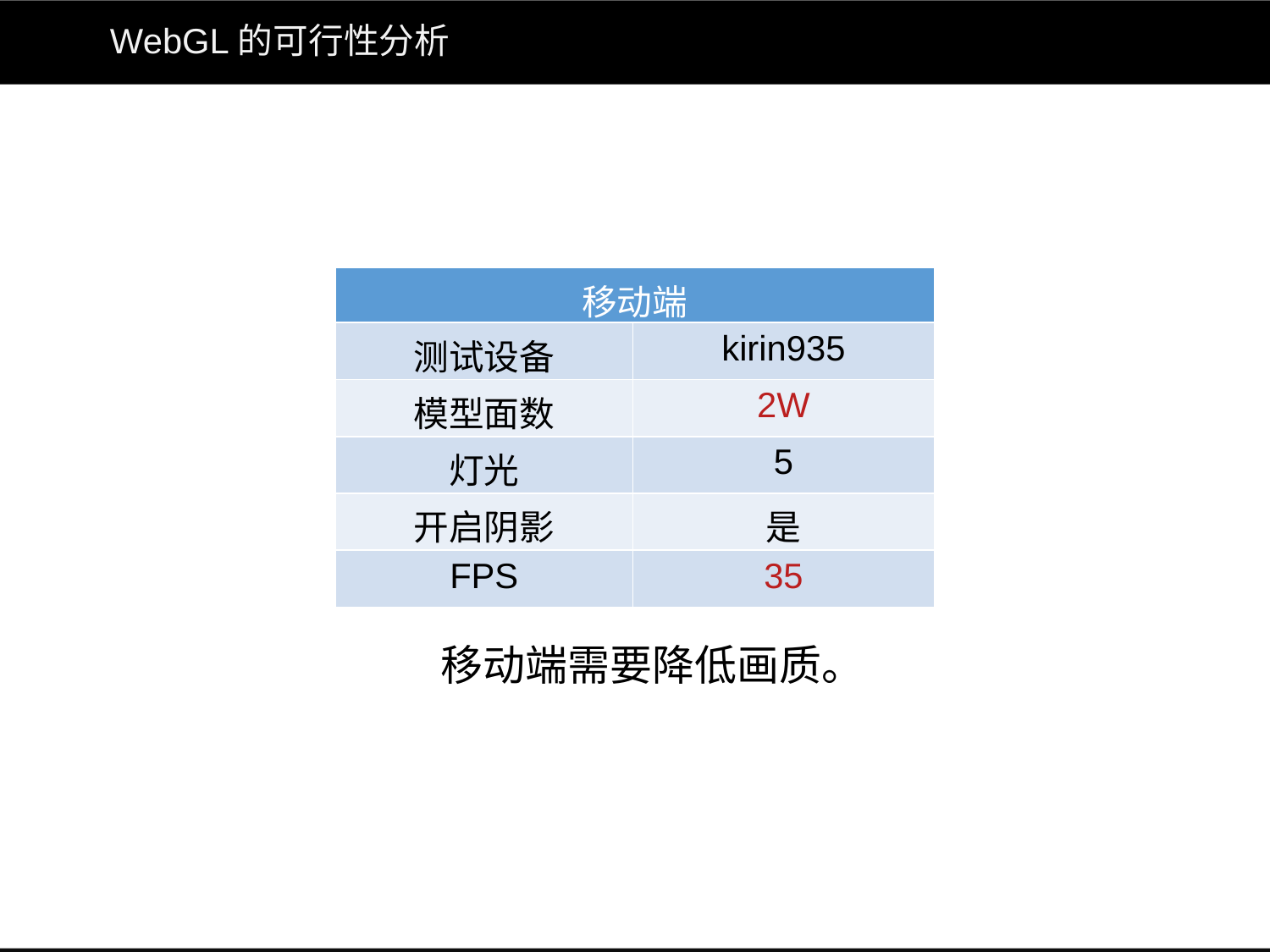

# WebGL的可行性分析
| 移动端 |  |
| --- | --- |
| 测试设备 | kirin935 |
| 模型面数 | 2W |
| 灯光 | 5 |
| 开启阴影 | 是 |
| FPS | 35 |
移动端需要降低画质。